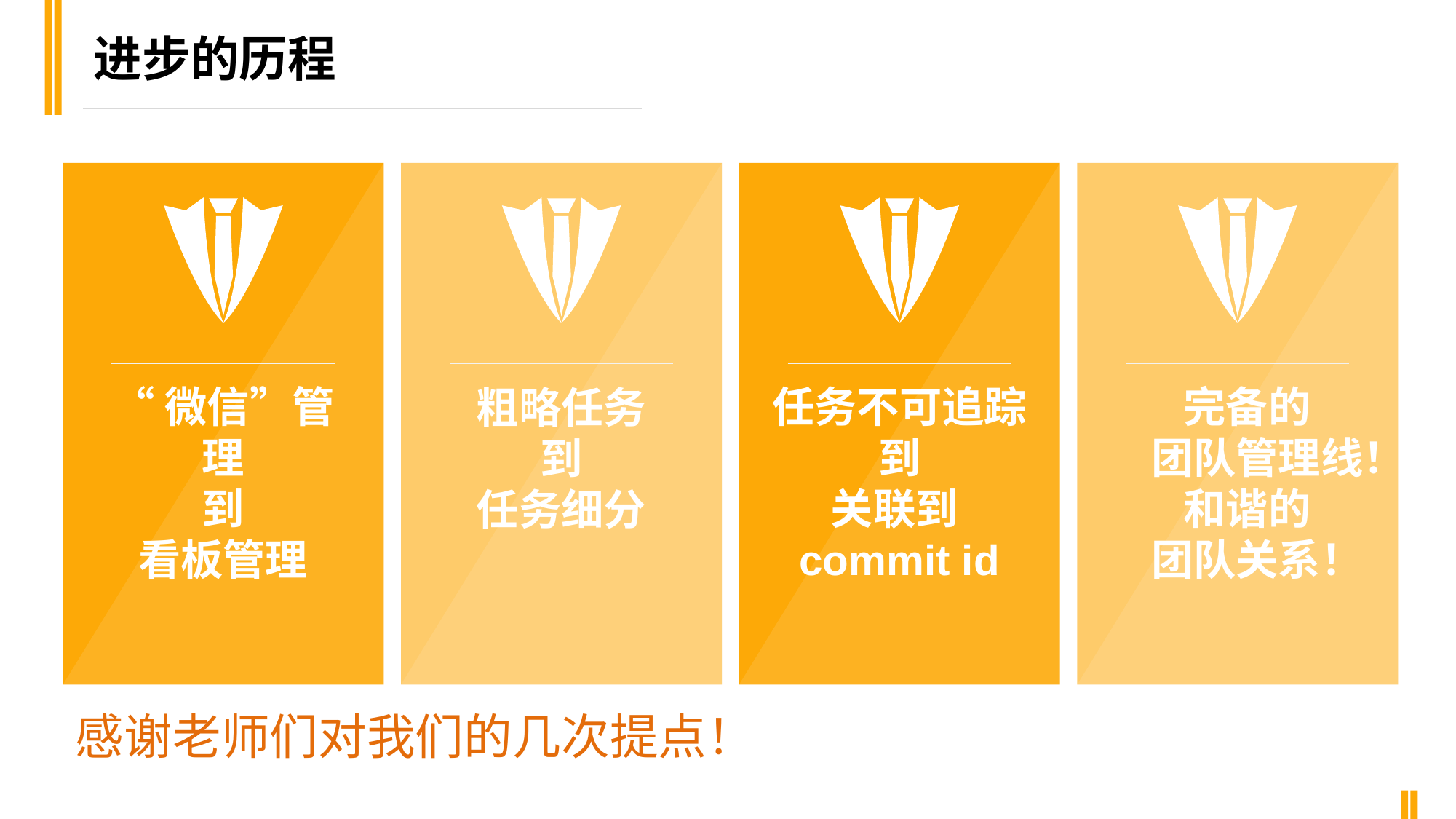

进步的历程

“微信”管理
到
看板管理
粗略任务
到
任务细分
任务不可追踪
到
关联到commit id
完备的
 团队管理线！
和谐的
 团队关系！
感谢老师们对我们的几次提点！